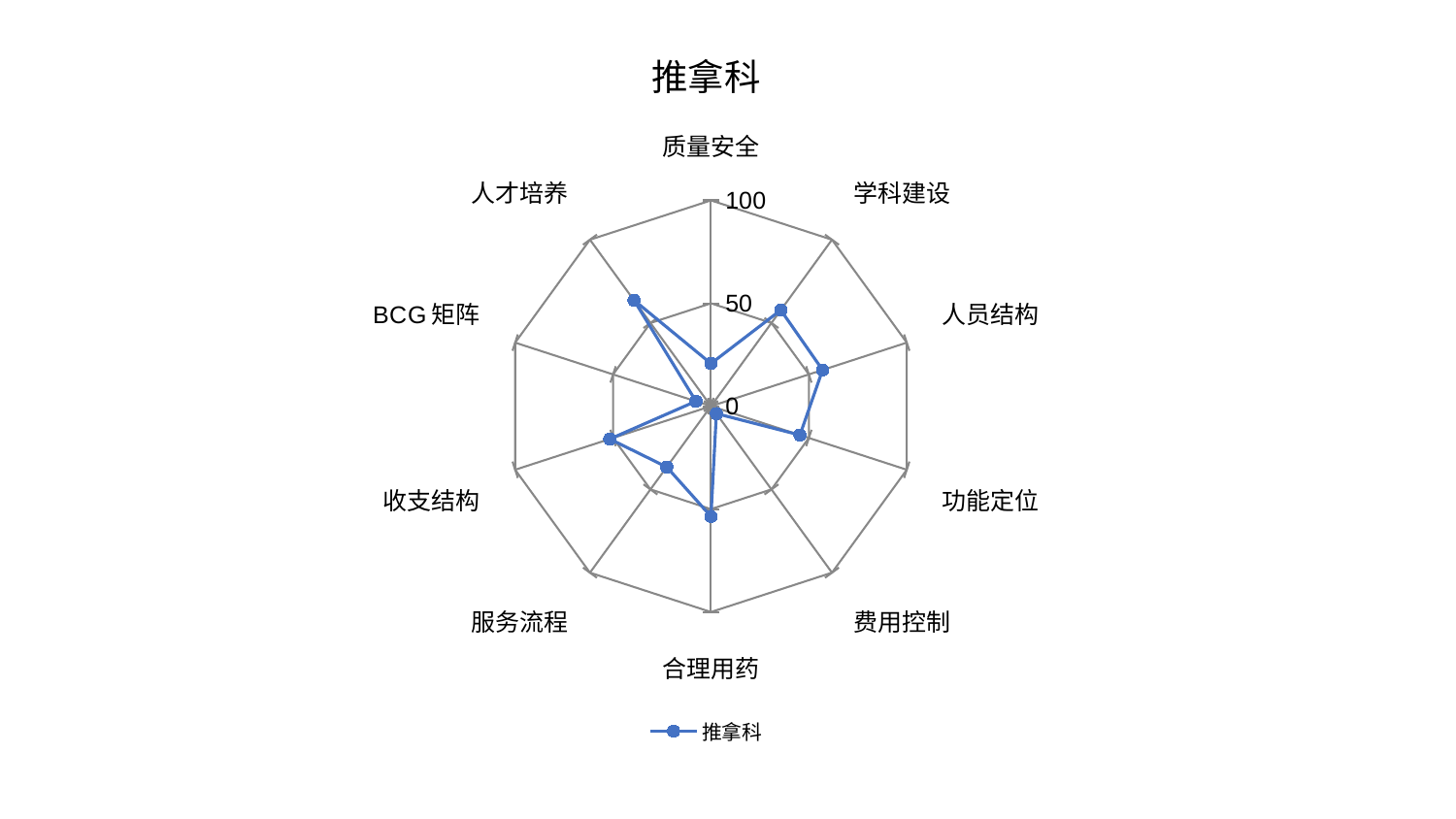

### Chart: 推拿科

| Category | 推拿科 |
|---|---|
| 质量安全 | 20.73650885905284 |
| 学科建设 | 57.71848877465437 |
| 人员结构 | 57.01522959423049 |
| 功能定位 | 45.43634892580829 |
| 费用控制 | 4.470074109381936 |
| 合理用药 | 53.58476174164801 |
| 服务流程 | 36.553405485570025 |
| 收支结构 | 51.69332958361699 |
| BCG矩阵 | 7.681351255404609 |
| 人才培养 | 63.654285720355354 |
98